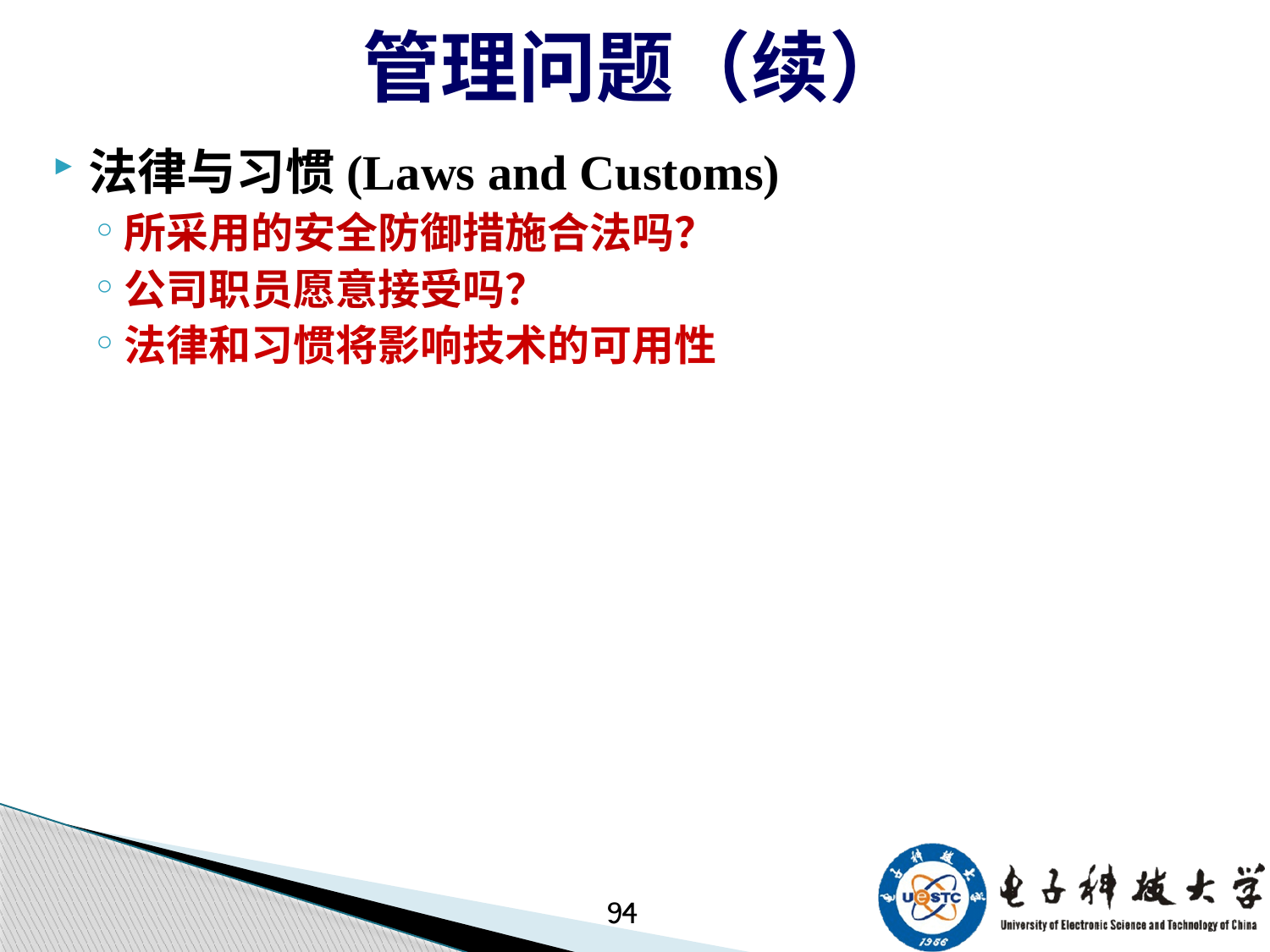

# 管理问题（续）
法律与习惯(Laws and Customs)
所采用的安全防御措施合法吗？
公司职员愿意接受吗？
法律和习惯将影响技术的可用性

94